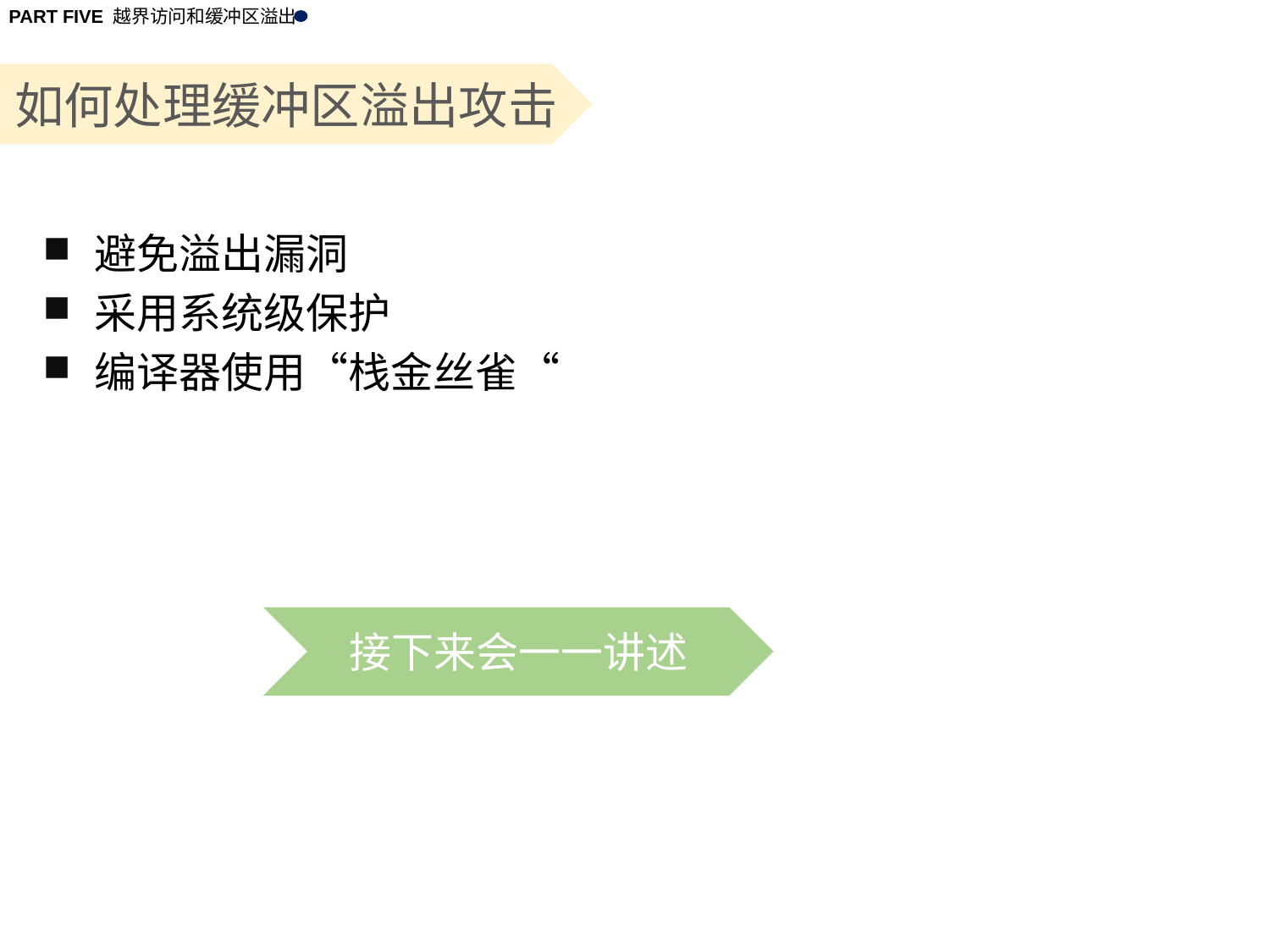

PART FIVE 越界访问和缓冲区溢出

如何处理缓冲区溢出攻击
避免溢出漏洞
采用系统级保护
编译器使用“栈金丝雀“

接下来会一一讲述